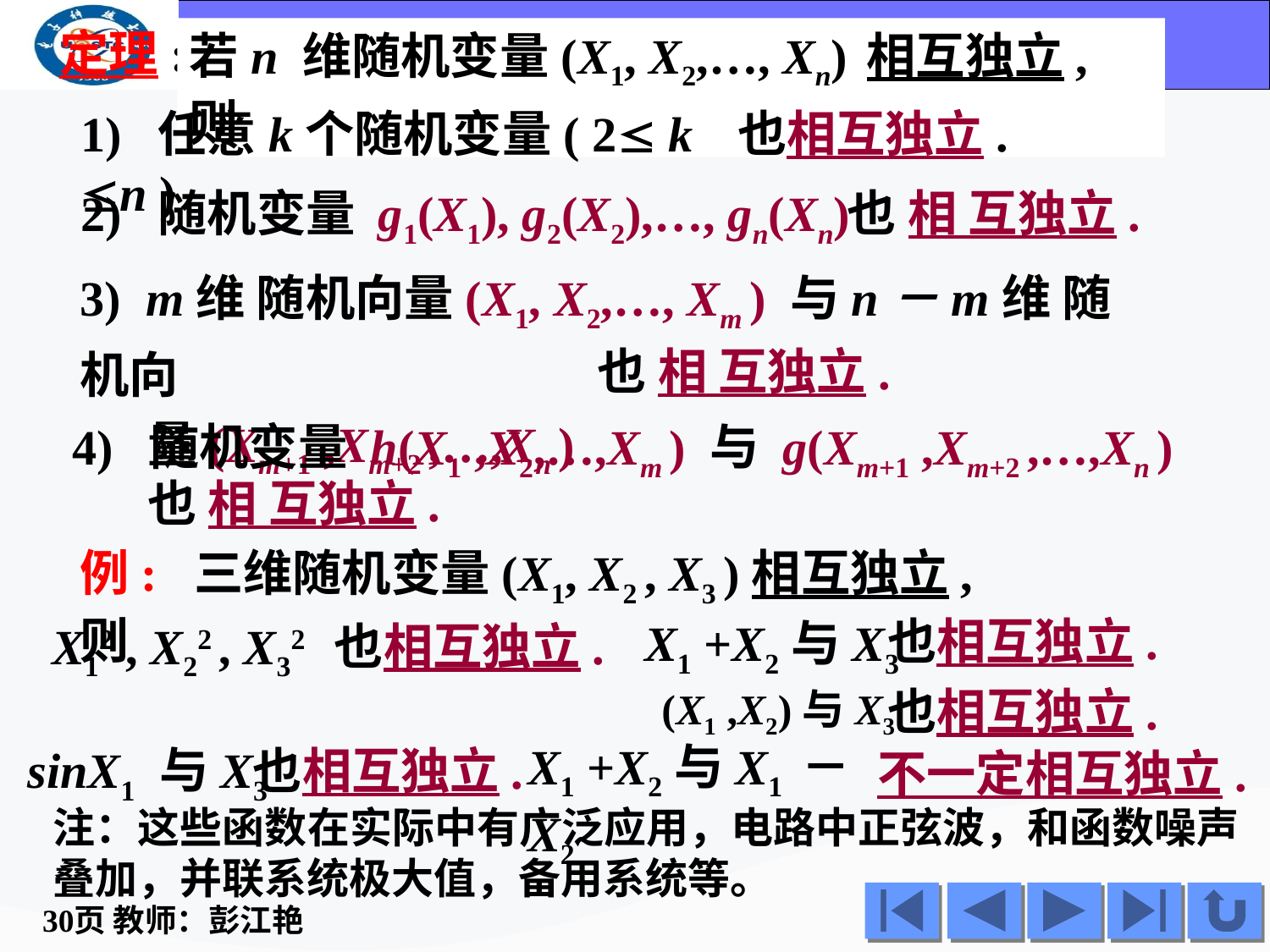

定理:
若n 维随机变量(X1, X2,…, Xn) 相互独立, 则
1)  任意k个随机变量( 2≤ k ≤n )
也相互独立.
2)  随机变量 g1(X1), g2(X2),…, gn(Xn)
也 相 互独立.
3)  m维 随机向量(X1, X2,…, Xm ) 与n－m维 随机向
     量(Xm+1 ,Xm+2 ,…,Xn )
也 相 互独立.
4)  随机变量 h(X1 ,X2,…,Xm ) 与 g(Xm+1 ,Xm+2 ,…,Xn )
也 相 互独立.
例:  三维随机变量(X1, X2 , X3 )相互独立, 则
也相互独立.
X1 +X2与X3
也相互独立.
  X12 , X22 , X32
也相互独立.
(X1 ,X2)与X3
X1 +X2与X1 －X2
sinX1 与X3
也相互独立.
不一定相互独立.
注：这些函数在实际中有广泛应用，电路中正弦波，和函数噪声叠加，并联系统极大值，备用系统等。